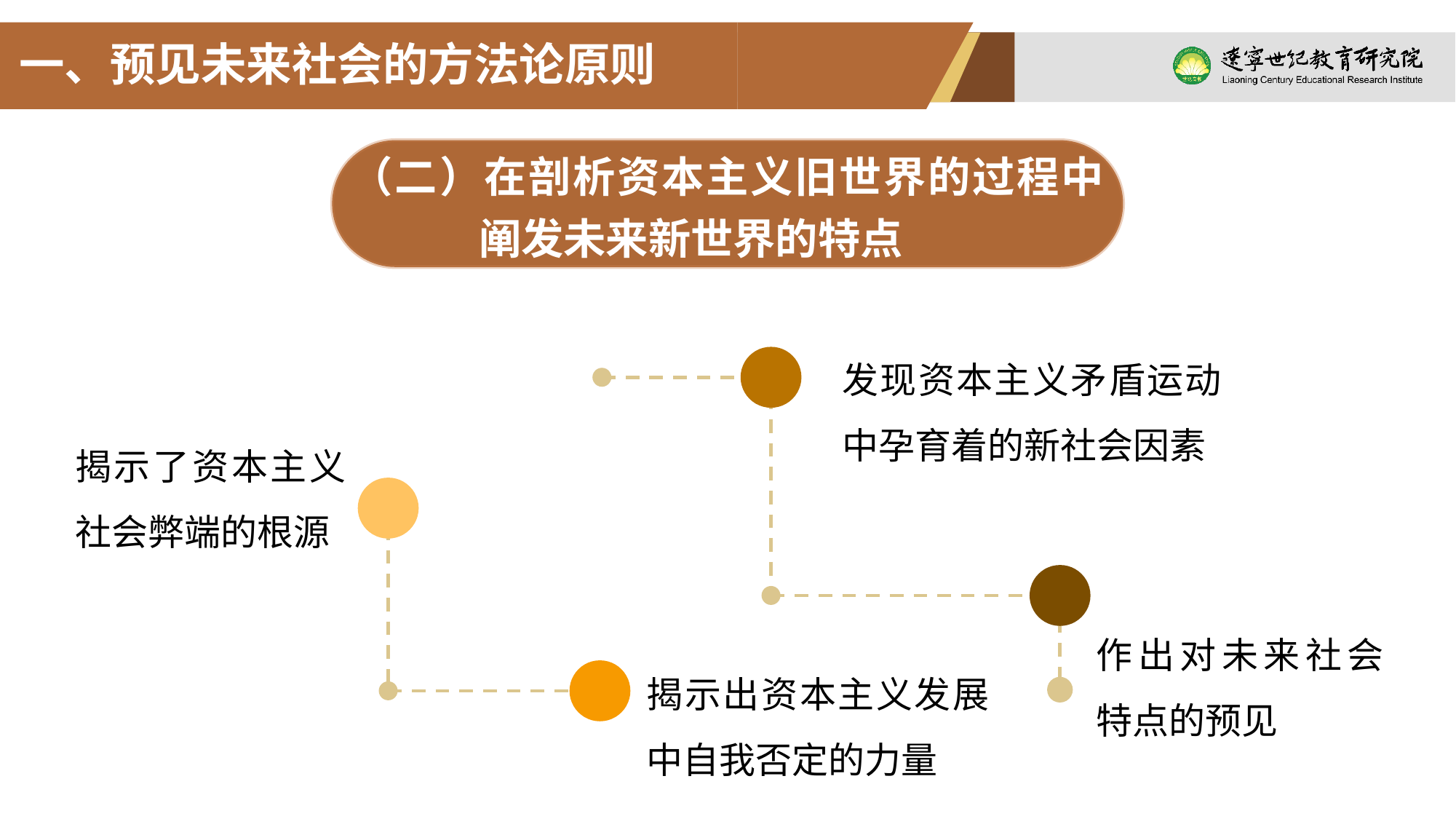

一、预见未来社会的方法论原则
（二）在剖析资本主义旧世界的过程中阐发未来新世界的特点
发现资本主义矛盾运动中孕育着的新社会因素

揭示了资本主义社会弊端的根源

作出对未来社会特点的预见
揭示出资本主义发展中自我否定的力量